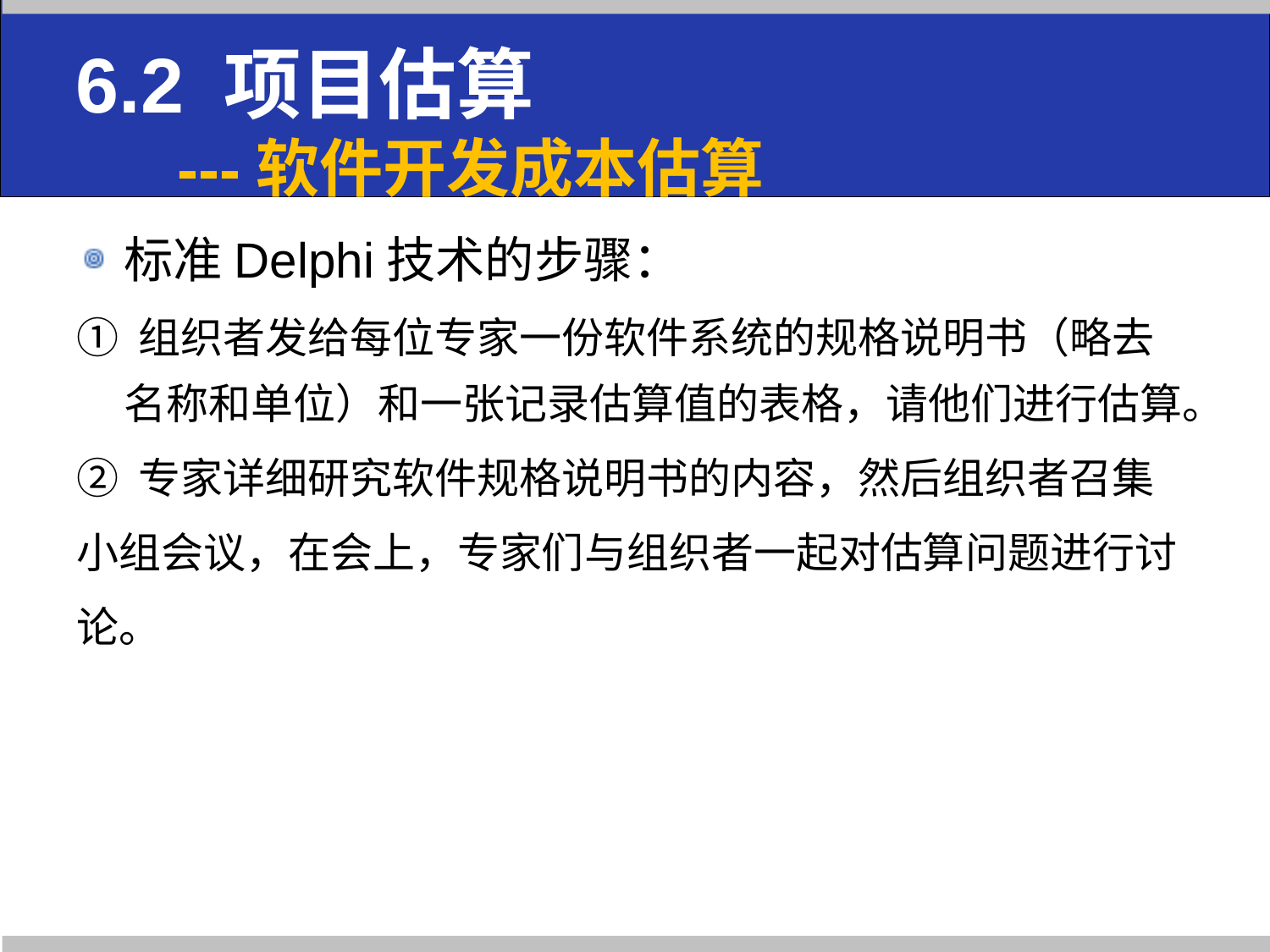

6.2 项目估算
      ---软件开发成本估算

标准Delphi技术的步骤：
① 组织者发给每位专家一份软件系统的规格说明书（略去名称和单位）和一张记录估算值的表格，请他们进行估算。
② 专家详细研究软件规格说明书的内容，然后组织者召集
小组会议，在会上，专家们与组织者一起对估算问题进行讨
论。

747